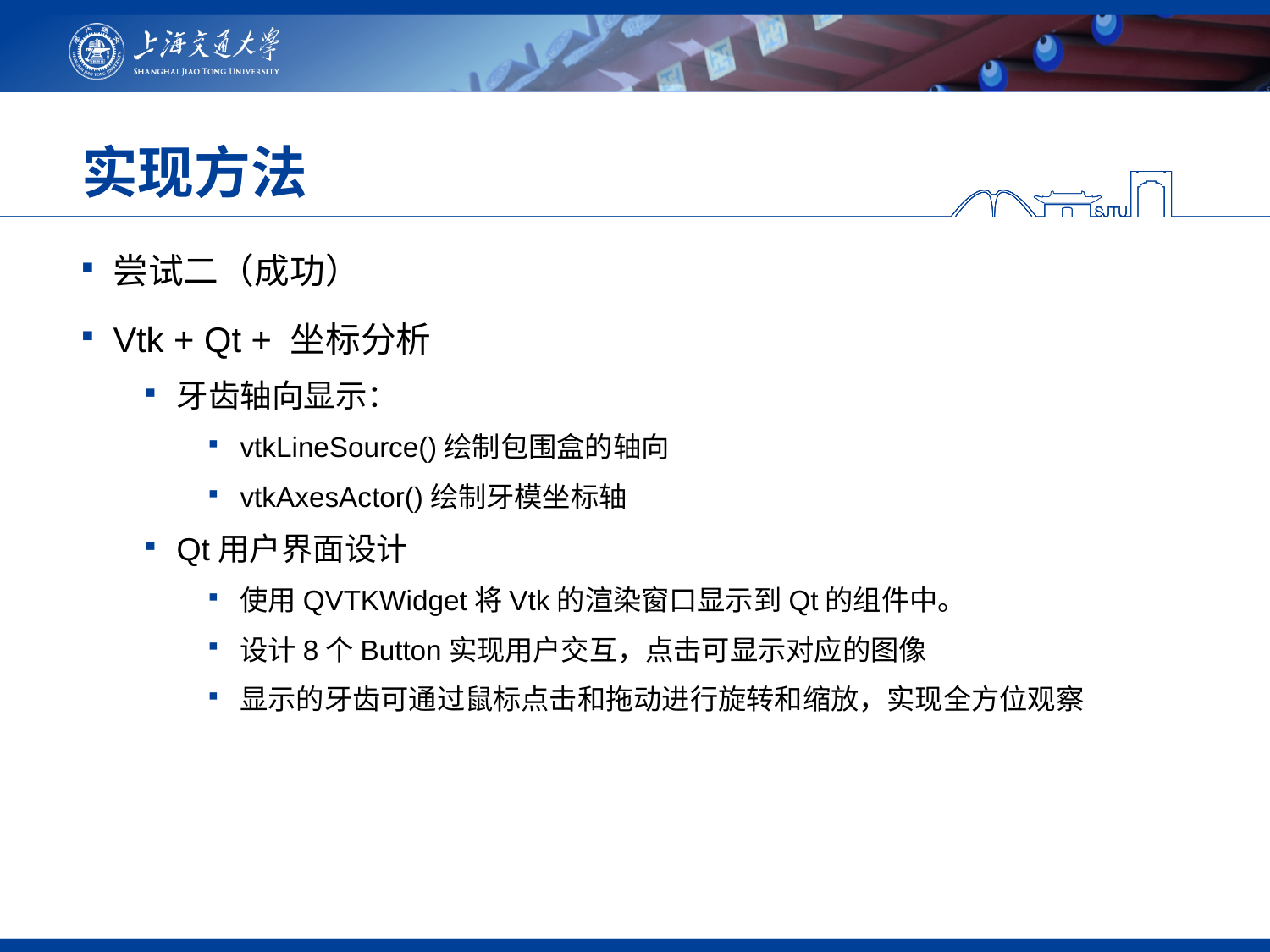

# 实现方法
尝试二（成功）
Vtk + Qt + 坐标分析
牙齿轴向显示：
vtkLineSource()绘制包围盒的轴向
vtkAxesActor()绘制牙模坐标轴
Qt用户界面设计
使用QVTKWidget将Vtk的渲染窗口显示到Qt的组件中。
设计8个Button实现用户交互，点击可显示对应的图像
显示的牙齿可通过鼠标点击和拖动进行旋转和缩放，实现全方位观察